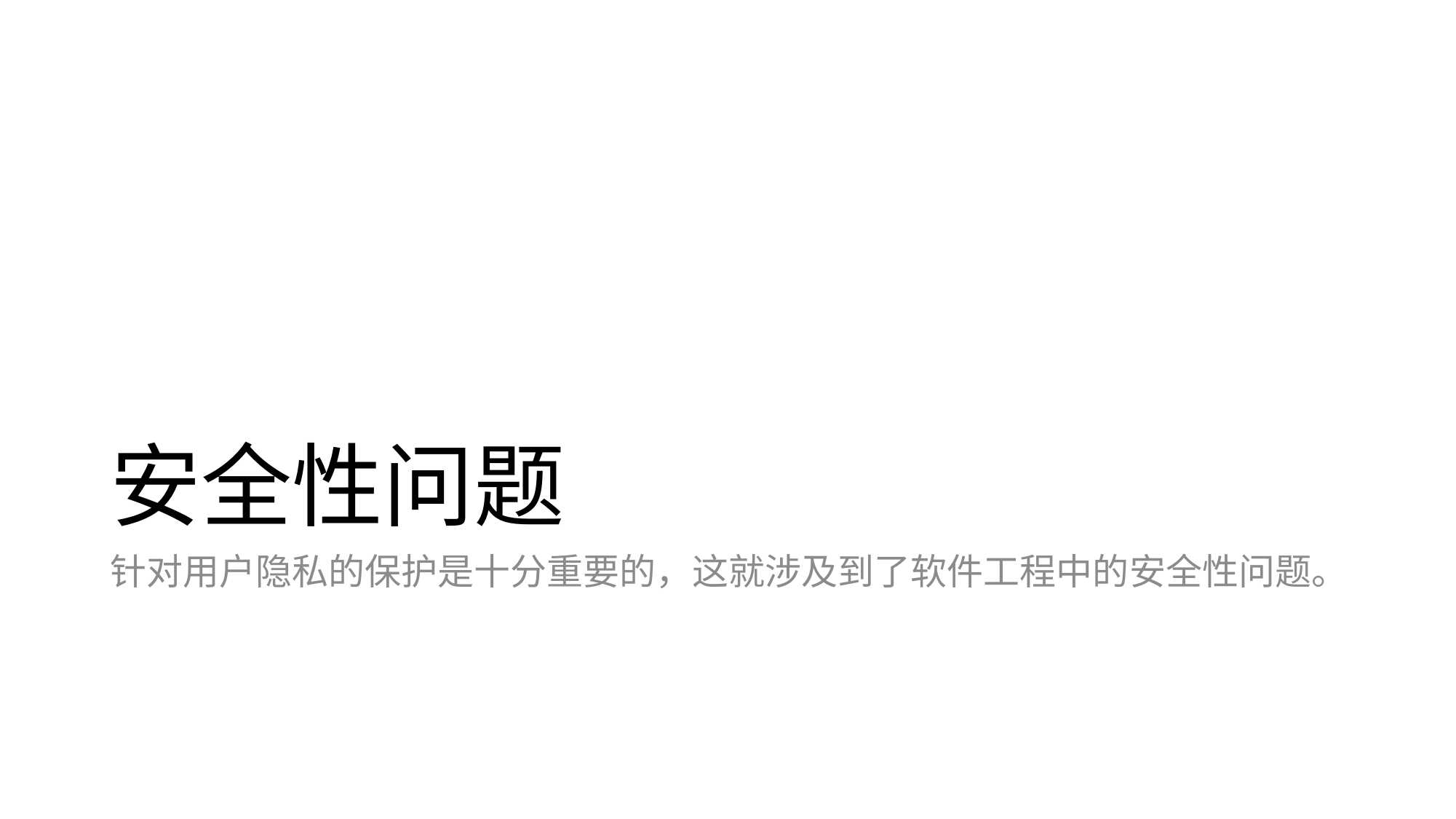

# 安全性问题
针对用户隐私的保护是十分重要的，这就涉及到了软件工程中的安全性问题。